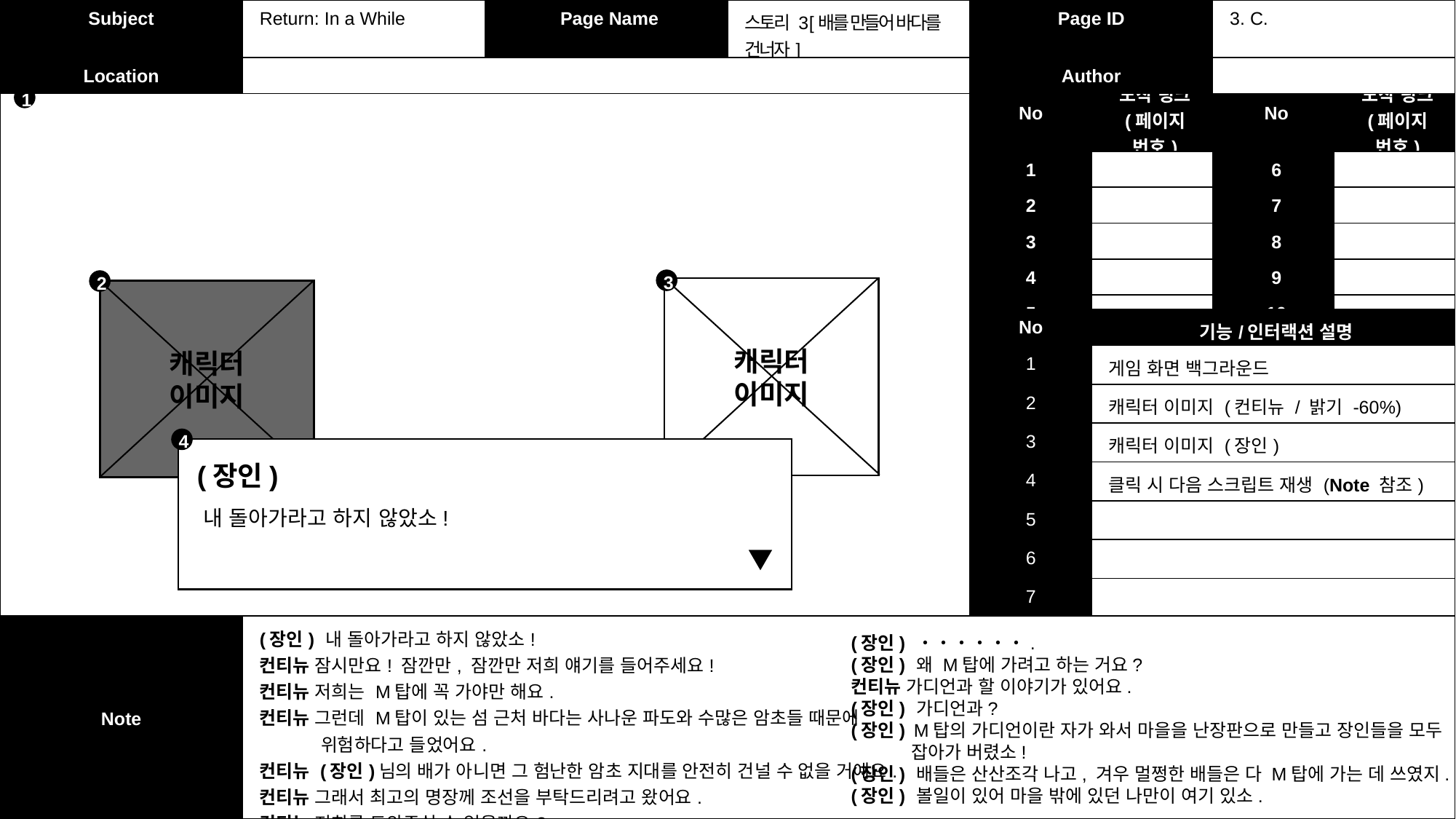

| Subject | Return: In a While | Page Name | 스토리 3 [배를 만들어 바다를 건너자] | Page ID | 3. C. |
| --- | --- | --- | --- | --- | --- |
| Location |  |  |  | Author |  |

| No | 도착 링크 (페이지 번호) | No | 도착 링크 (페이지 번호) |
| --- | --- | --- | --- |
| 1 |  | 6 |  |
| 2 |  | 7 |  |
| 3 |  | 8 |  |
| 4 |  | 9 |  |
| 5 |  | 10 |  |
1
3
2

캐릭터
이미지

캐릭터
이미지
| No | 기능/인터랙션 설명 |
| --- | --- |
| 1 | 게임 화면 백그라운드 |
| 2 | 캐릭터 이미지 (컨티뉴 / 밝기 -60%) |
| 3 | 캐릭터 이미지 (장인) |
| 4 | 클릭 시 다음 스크립트 재생 (Note 참조) |
| 5 |  |
| 6 |  |
| 7 |  |
4

(장인)
내 돌아가라고 하지 않았소!

| Note | (장인) 내 돌아가라고 하지 않았소! 컨티뉴 잠시만요! 잠깐만, 잠깐만 저희 얘기를 들어주세요! 컨티뉴 저희는 M탑에 꼭 가야만 해요. 컨티뉴 그런데 M탑이 있는 섬 근처 바다는 사나운 파도와 수많은 암초들 때문에 위험하다고 들었어요. 컨티뉴 (장인)님의 배가 아니면 그 험난한 암초 지대를 안전히 건널 수 없을 거예요. 컨티뉴 그래서 최고의 명장께 조선을 부탁드리려고 왔어요. 컨티뉴 저희를 도와주실 수 없을까요? |
| --- | --- |
(장인)  ・・・・・・.
(장인)  왜 M탑에 가려고 하는 거요?
컨티뉴 가디언과 할 이야기가 있어요.
(장인)  가디언과?
(장인)  M탑의 가디언이란 자가 와서 마을을 난장판으로 만들고 장인들을 모두
           잡아가 버렸소!
(장인)  배들은 산산조각 나고, 겨우 멀쩡한 배들은 다 M탑에 가는 데 쓰였지.
(장인)  볼일이 있어 마을 밖에 있던 나만이 여기 있소.